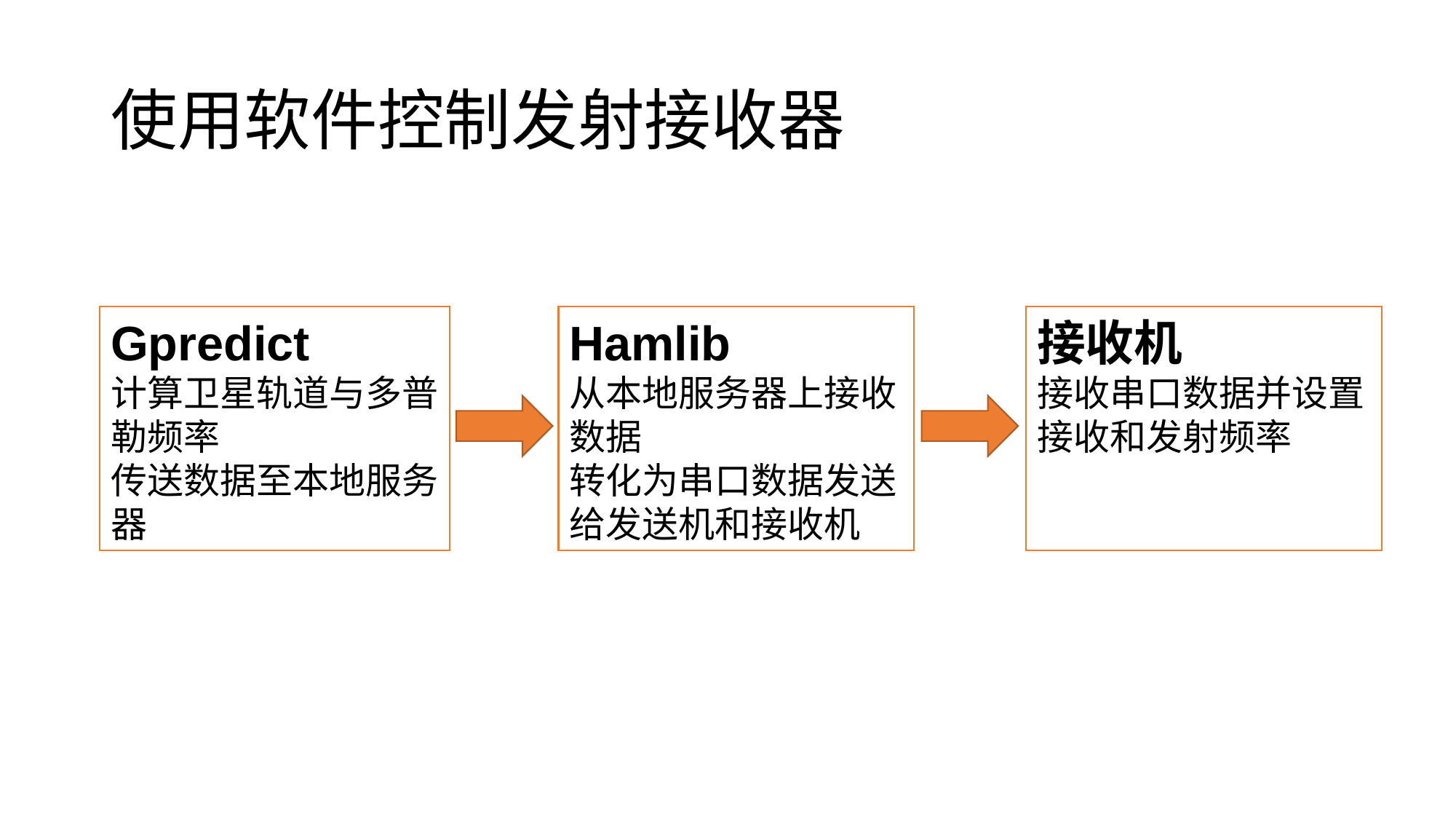

# 使用软件控制发射接收器
Hamlib
从本地服务器上接收数据
转化为串口数据发送给发送机和接收机
Gpredict
计算卫星轨道与多普勒频率
传送数据至本地服务器
接收机
接收串口数据并设置接收和发射频率